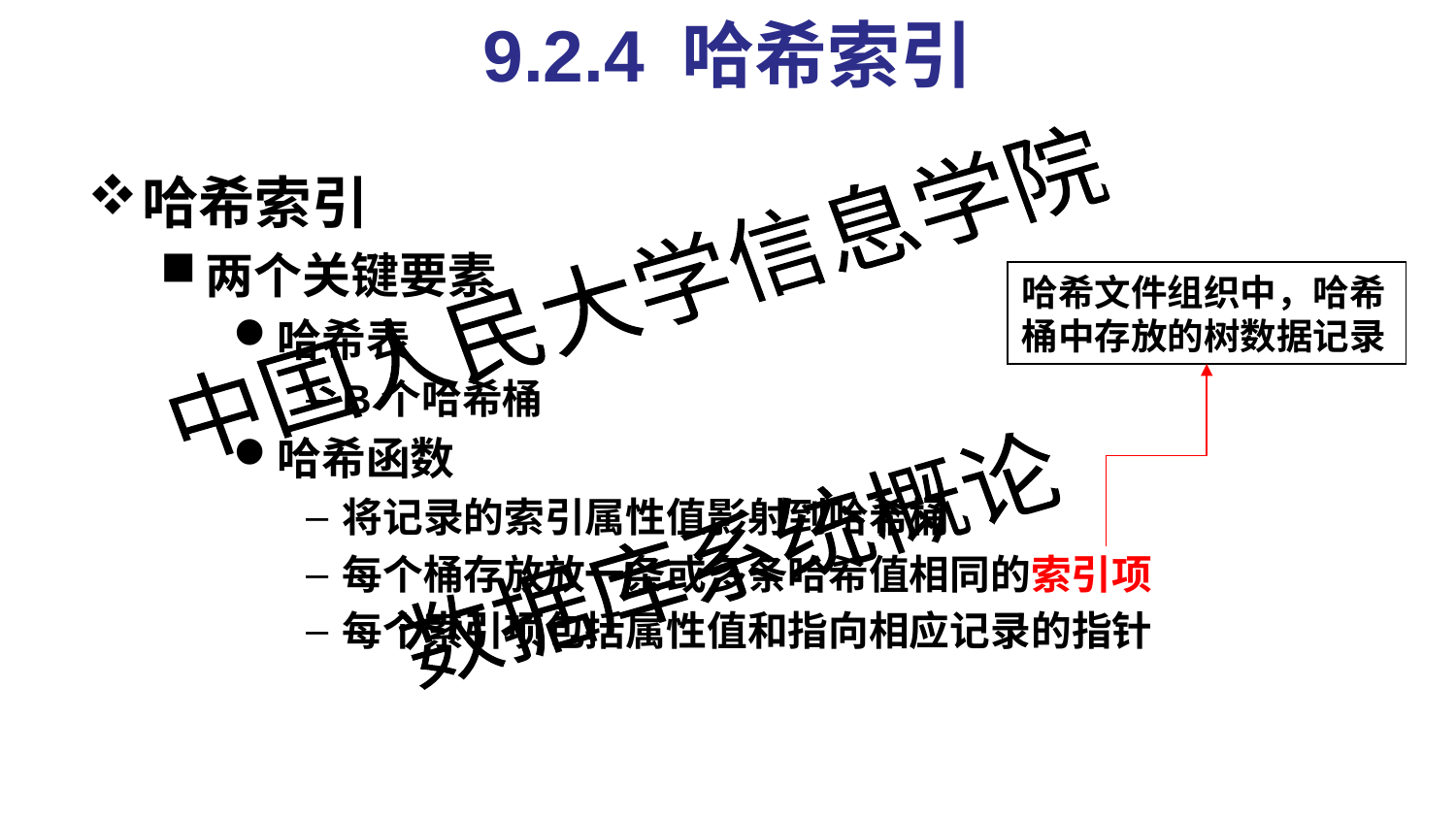

139
# 9.2.4 哈希索引
哈希索引
两个关键要素
哈希表
B个哈希桶
哈希函数
将记录的索引属性值影射到哈希桶
每个桶存放放一条或多条哈希值相同的索引项
每个索引项包括属性值和指向相应记录的指针
哈希文件组织中，哈希桶中存放的树数据记录